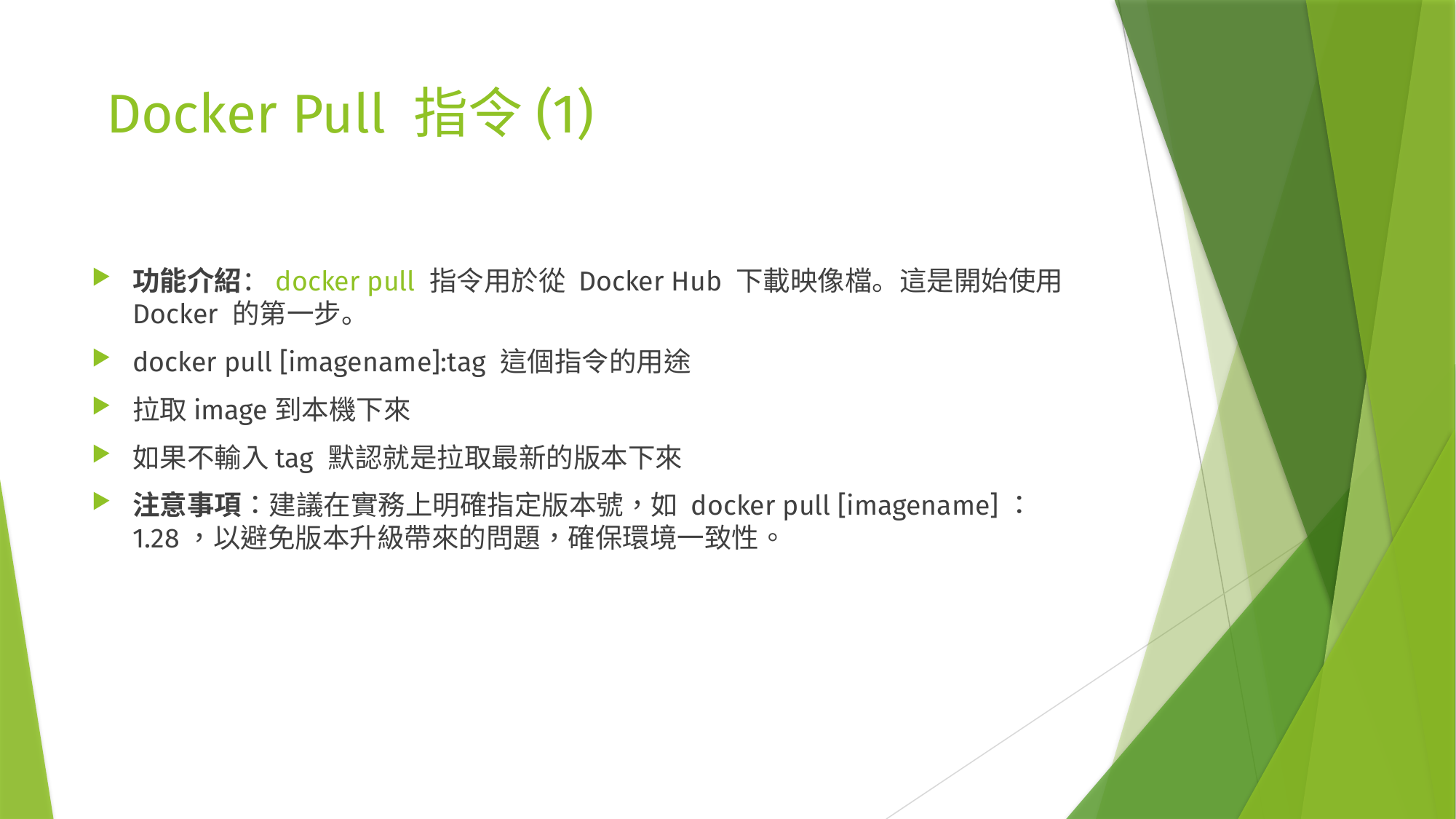

# Docker Pull 指令(1)
功能介紹：docker pull 指令用於從 Docker Hub 下載映像檔。這是開始使用 Docker 的第一步。
docker pull [imagename]:tag 這個指令的用途
拉取image到本機下來
如果不輸入tag 默認就是拉取最新的版本下來
注意事項：建議在實務上明確指定版本號，如 docker pull [imagename]：1.28，以避免版本升級帶來的問題，確保環境一致性。